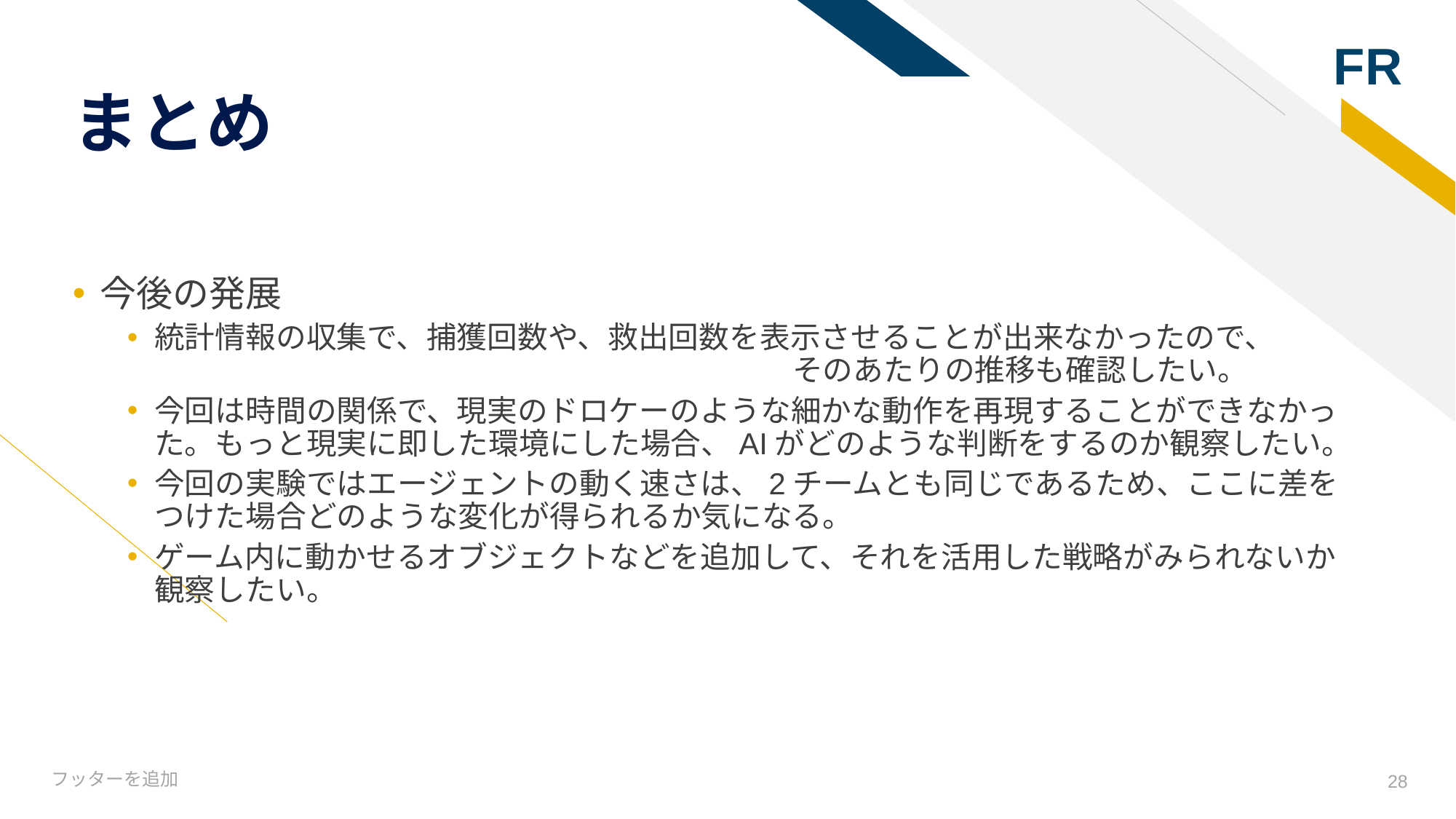

# まとめ
今後の発展
統計情報の収集で、捕獲回数や、救出回数を表示させることが出来なかったので、　　　　　　　　　　　　　　　　　　　　　　　そのあたりの推移も確認したい。
今回は時間の関係で、現実のドロケーのような細かな動作を再現することができなかった。もっと現実に即した環境にした場合、AIがどのような判断をするのか観察したい。
今回の実験ではエージェントの動く速さは、2チームとも同じであるため、ここに差をつけた場合どのような変化が得られるか気になる。
ゲーム内に動かせるオブジェクトなどを追加して、それを活用した戦略がみられないか観察したい。

フッターを追加
28